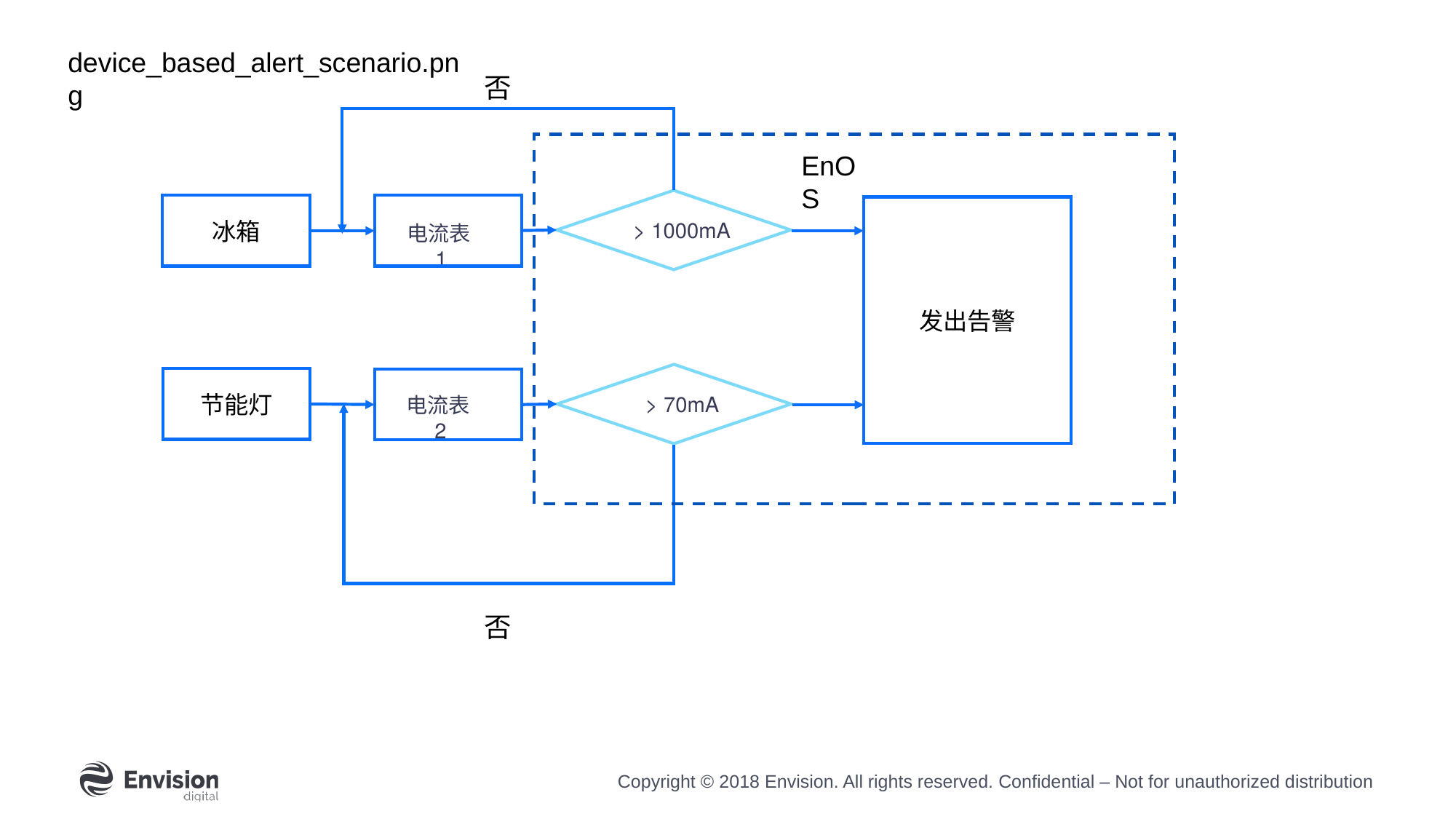

device_based_alert_scenario.png
否

EnOS

冰箱
发出告警
> 1000mA
电流表1

节能灯

> 70mA
电流表2
否